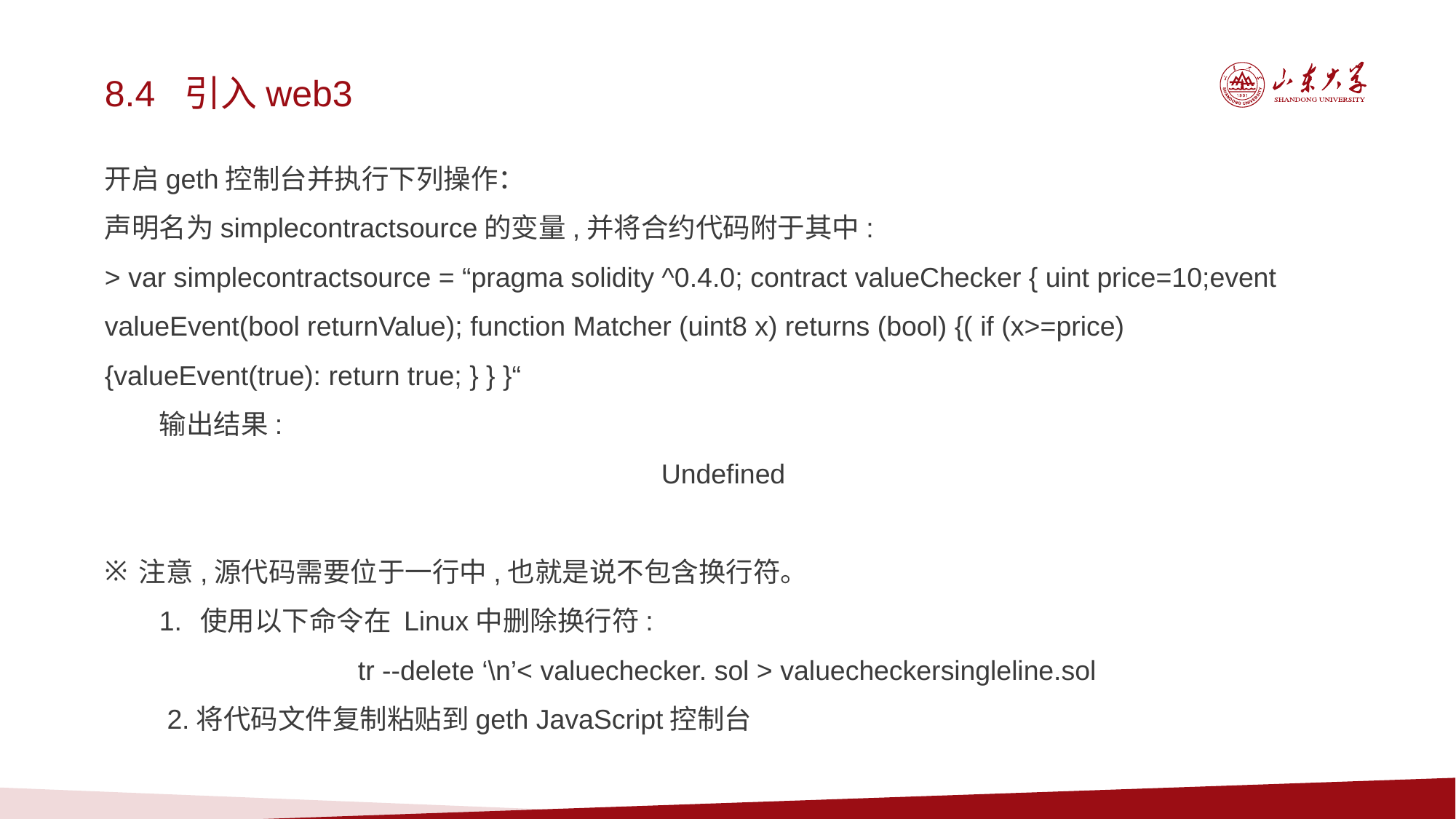

8.4  引入web3
开启geth控制台并执行下列操作：
声明名为simplecontractsource的变量,并将合约代码附于其中:
> var simplecontractsource = “pragma solidity ^0.4.0; contract valueChecker { uint price=10;event valueEvent(bool returnValue); function Matcher (uint8 x) returns (bool) {( if (x>=price) {valueEvent(true): return true; } } }“
输出结果:
Undefined

注意,源代码需要位于一行中,也就是说不包含换行符。
使用以下命令在 Linux中删除换行符:
 tr --delete ‘\n’< valuechecker. sol > valuecheckersingleline.sol
 2.将代码文件复制粘贴到geth JavaScript控制台